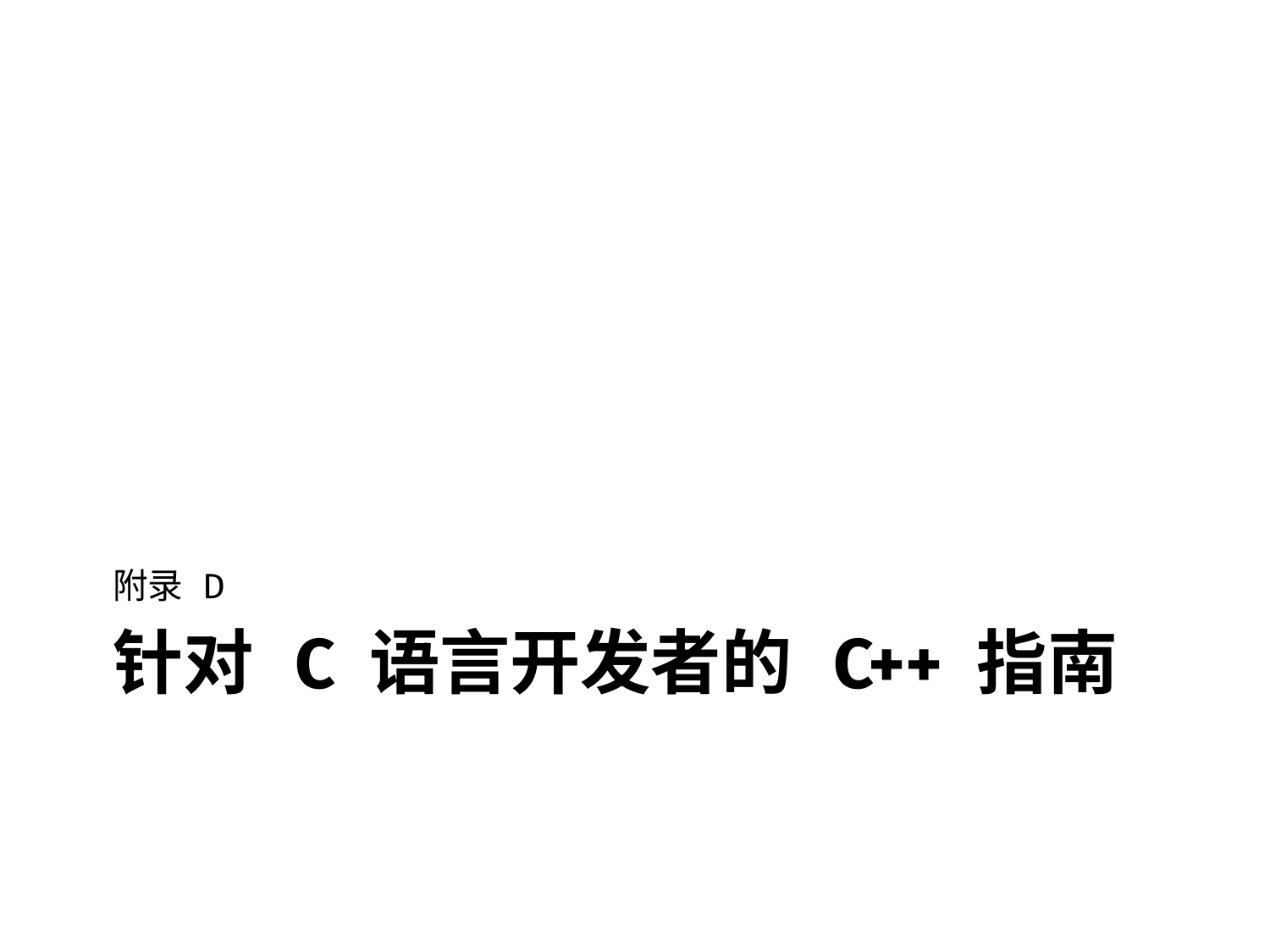

附录 D
针对 C 语言开发者的 C++ 指南